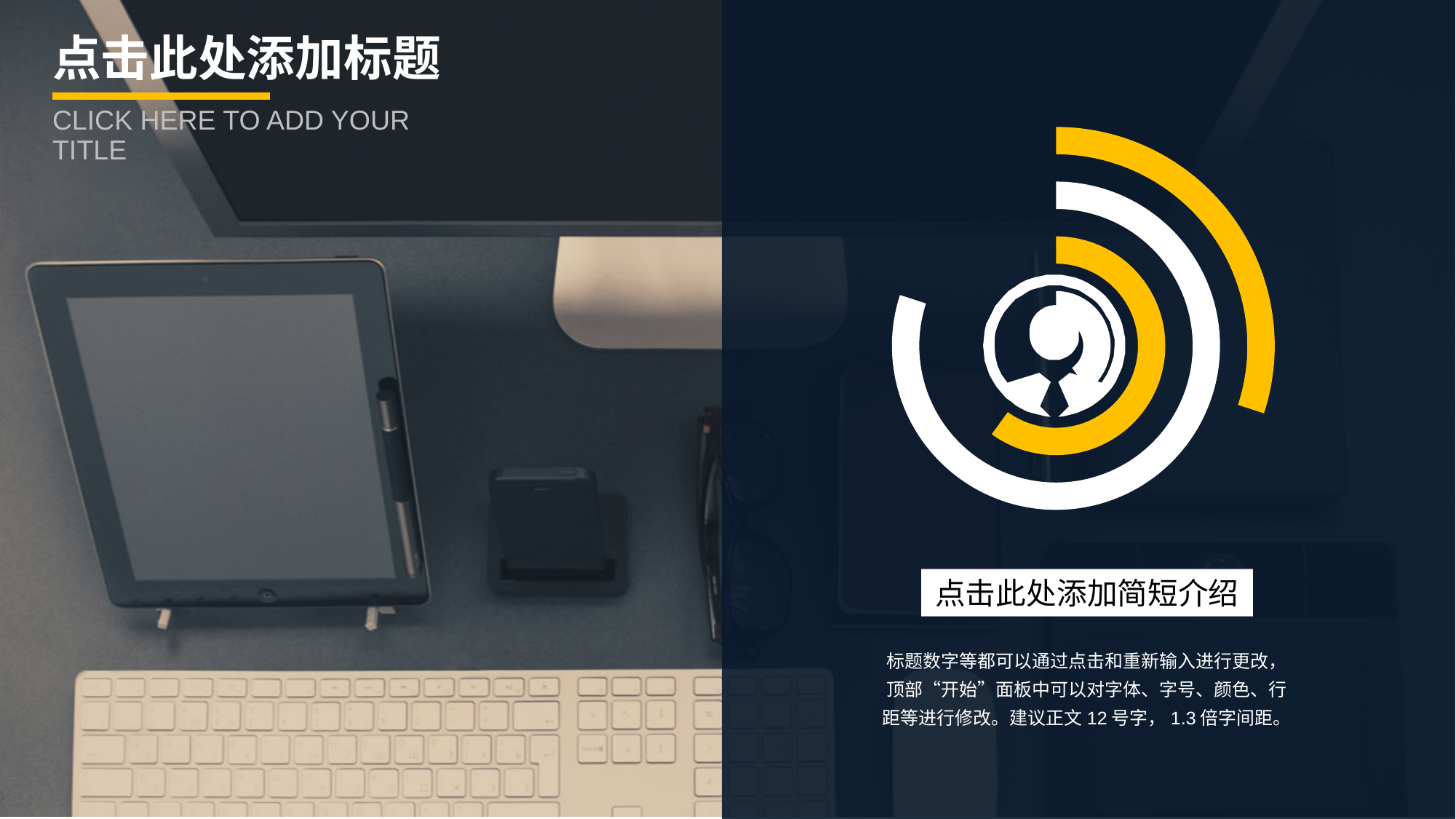

# 点击此处添加标题
CLICK HERE TO ADD YOUR TITLE

### Chart

| Category | A | B | C | D | E | 列1 | 列2 |
|---|---|---|---|---|---|---|---|
| PART 1 | 4.0 | 5.0 | 6.0 | 7.0 | 8.0 | 5.0 | 3.0 |
| PART 2 | 6.0 | 5.0 | 4.0 | 3.0 | 2.0 | 4.0 | 7.0 |
点击此处添加简短介绍
标题数字等都可以通过点击和重新输入进行更改，顶部“开始”面板中可以对字体、字号、颜色、行距等进行修改。建议正文12号字，1.3倍字间距。